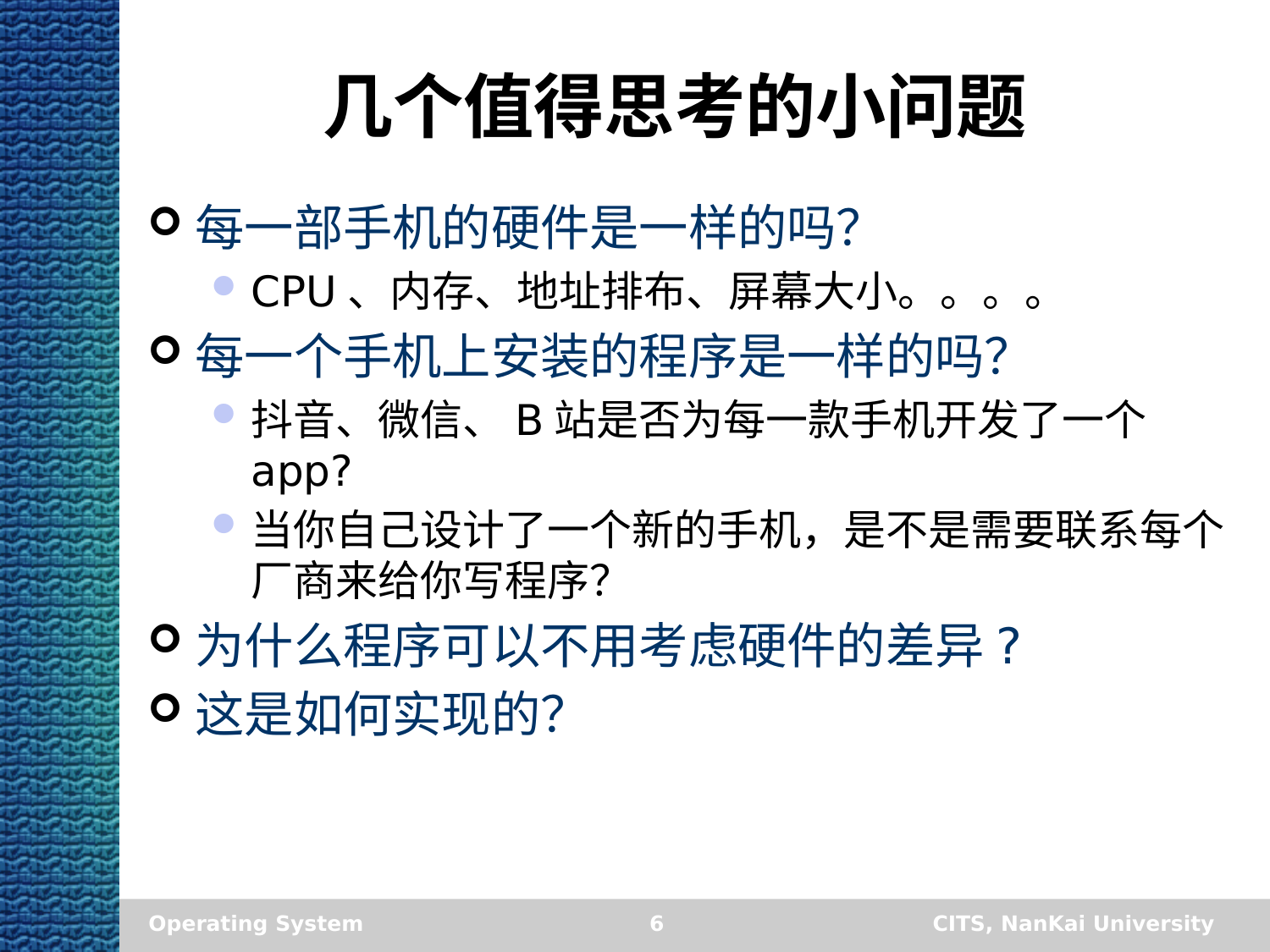

# 几个值得思考的小问题
每一部手机的硬件是一样的吗？
CPU、内存、地址排布、屏幕大小。。。。
每一个手机上安装的程序是一样的吗？
抖音、微信、B站是否为每一款手机开发了一个app?
当你自己设计了一个新的手机，是不是需要联系每个厂商来给你写程序？
为什么程序可以不用考虑硬件的差异?
这是如何实现的？
Operating System
6
CITS, NanKai University